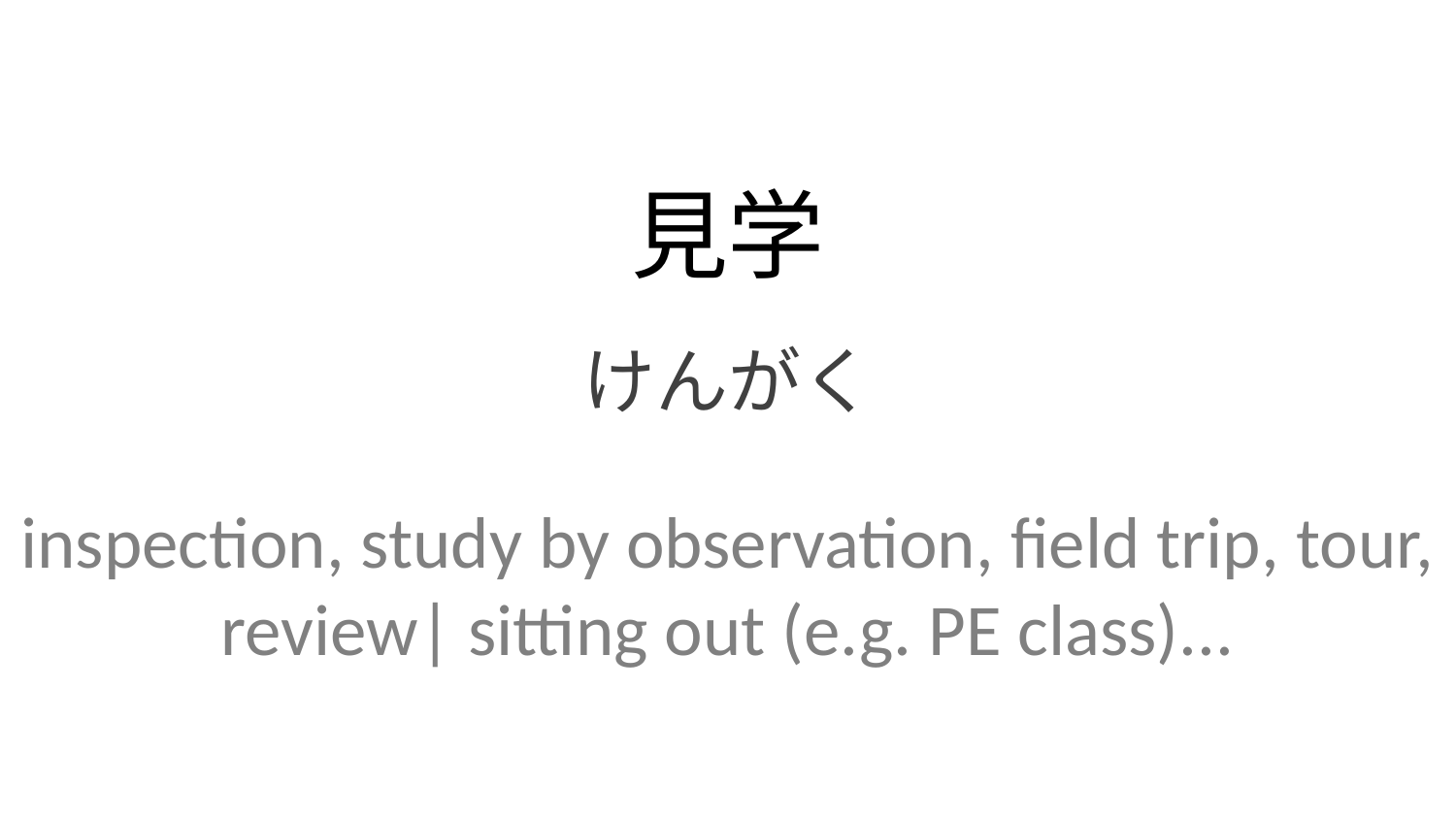

見学

けんがく
inspection, study by observation, field trip, tour, review| sitting out (e.g. PE class)...